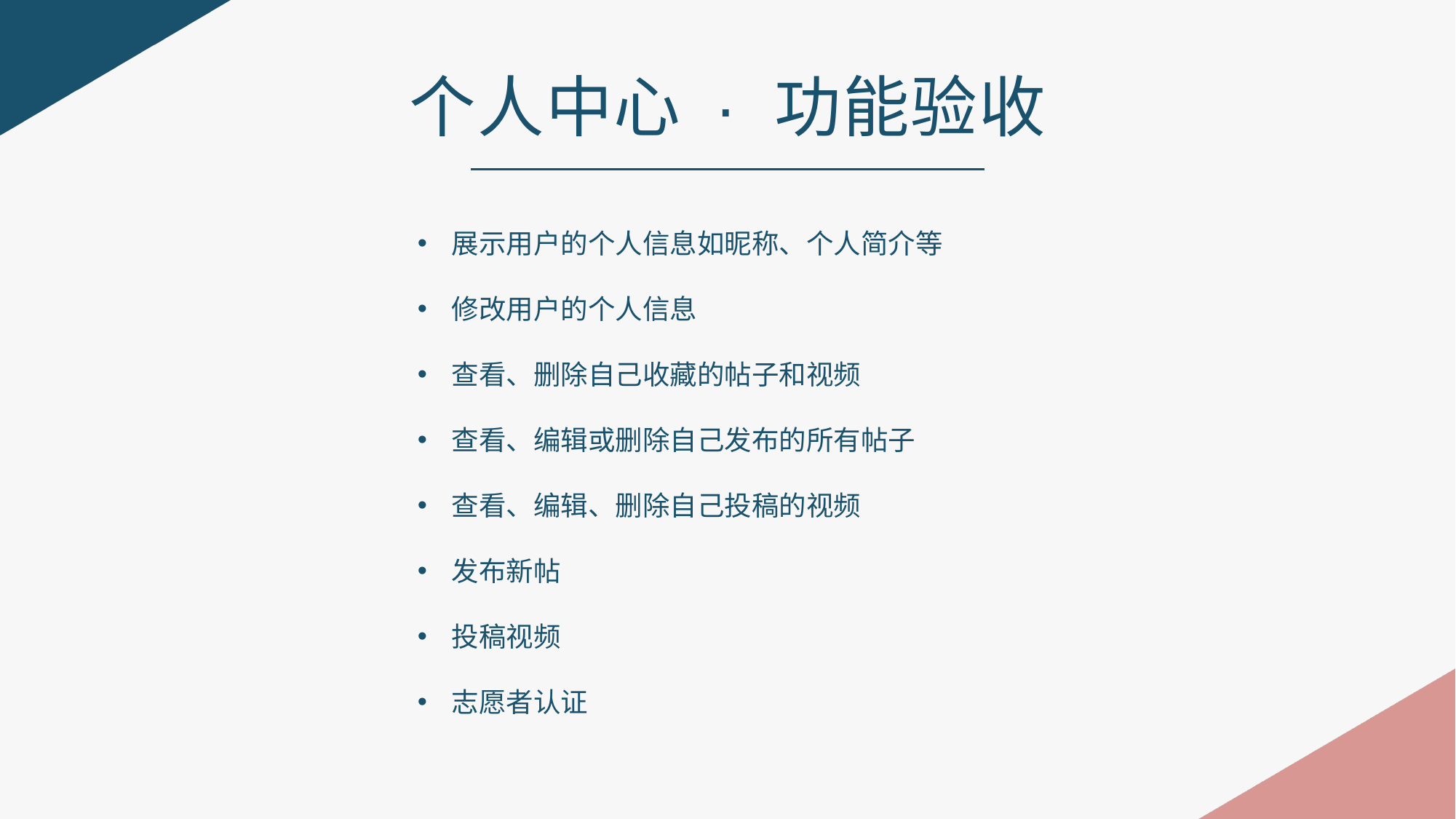

个人中心 · 功能验收
展示用户的个人信息如昵称、个人简介等

修改用户的个人信息

查看、删除自己收藏的帖子和视频

查看、编辑或删除自己发布的所有帖子

查看、编辑、删除自己投稿的视频

发布新帖

投稿视频

志愿者认证